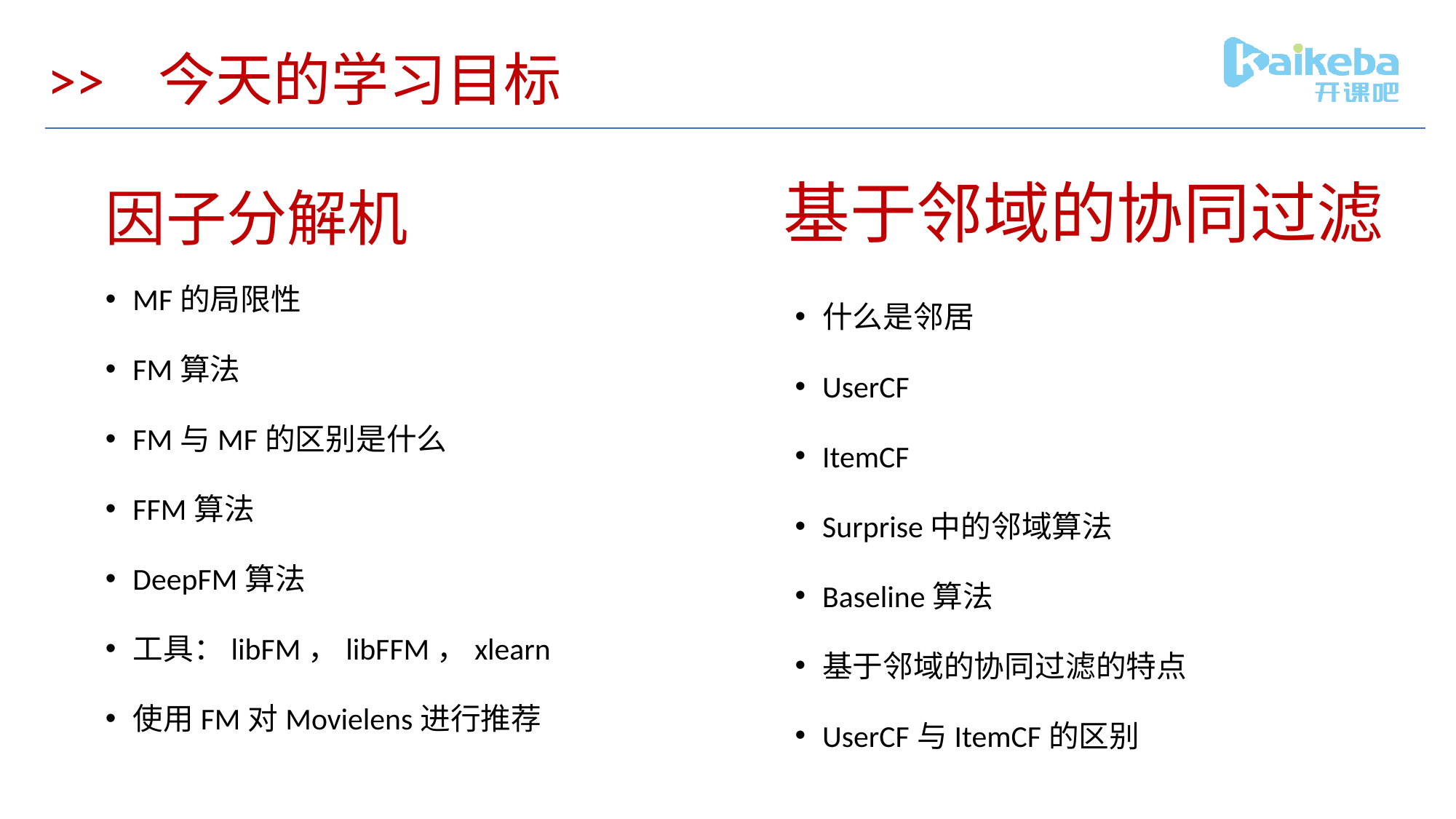

# >>   今天的学习目标
基于邻域的协同过滤
因子分解机
MF的局限性
FM算法
FM与MF的区别是什么
FFM算法
DeepFM算法
工具：libFM，libFFM，xlearn
使用FM对Movielens进行推荐

什么是邻居
UserCF
ItemCF
Surprise中的邻域算法
Baseline算法
基于邻域的协同过滤的特点
UserCF与ItemCF的区别